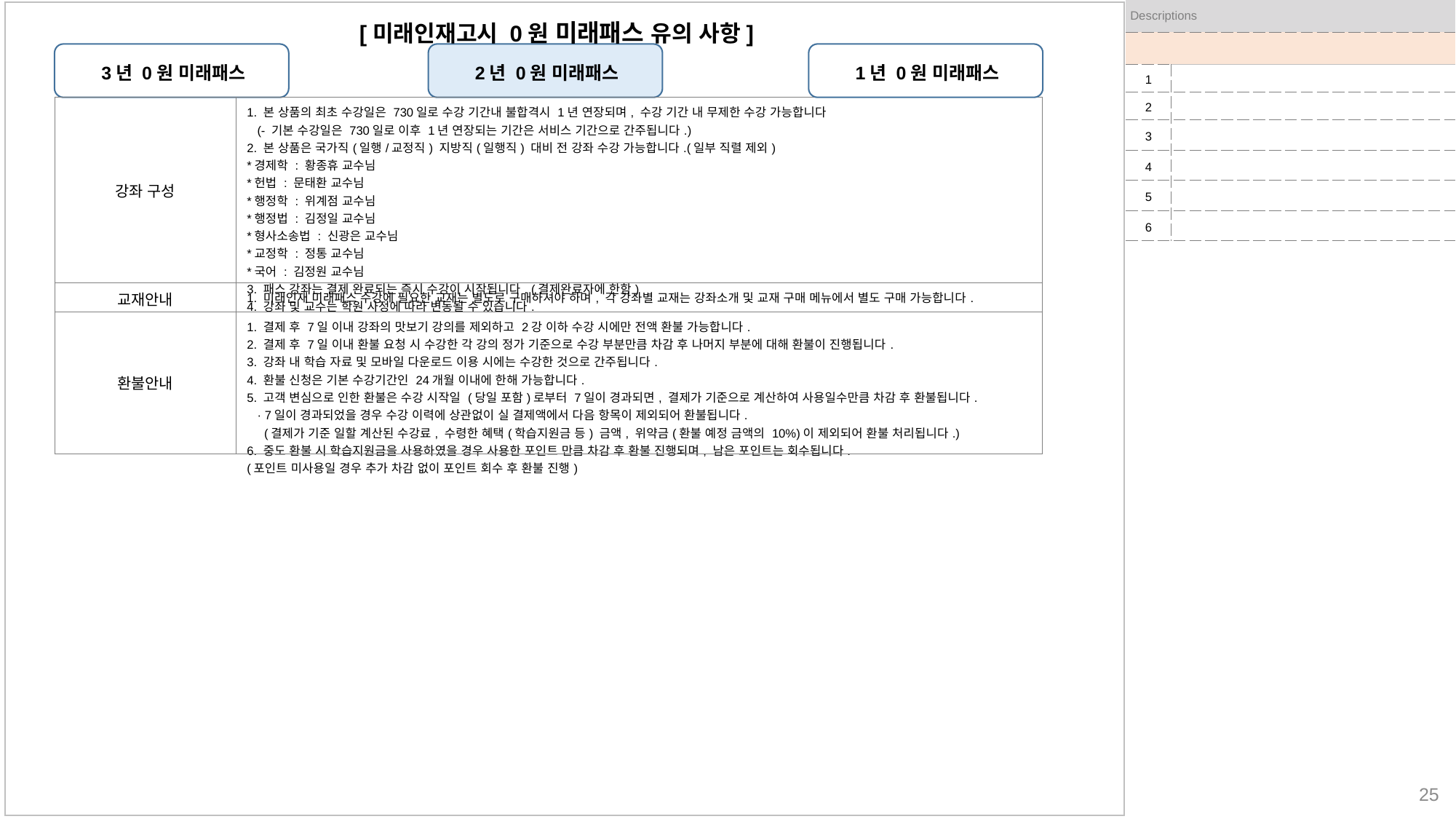

| Descriptions |  |
| --- | --- |
|  |  |
| 1 |  |
| 2 |  |
| 3 |  |
| 4 |  |
| 5 |  |
| 6 |  |
[미래인재고시 0원 미래패스 유의 사항]

3년 0원 미래패스
2년 0원 미래패스
1년 0원 미래패스
| 강좌 구성 | 1. 본 상품의 최초 수강일은 730일로 수강 기간내 불합격시 1년 연장되며, 수강 기간 내 무제한 수강 가능합니다 (- 기본 수강일은 730일로 이후 1년 연장되는 기간은 서비스 기간으로 간주됩니다.) 2. 본 상품은 국가직(일행/교정직) 지방직(일행직) 대비 전 강좌 수강 가능합니다.(일부 직렬 제외) \*경제학 : 황종휴 교수님 \*헌법 : 문태환 교수님 \*행정학 : 위계점 교수님 \*행정법 : 김정일 교수님 \*형사소송법 : 신광은 교수님 \*교정학 : 정통 교수님 \*국어 : 김정원 교수님 3. 패스 강좌는 결제 완료되는 즉시 수강이 시작됩니다. (결제완료자에 한함) 4. 강좌 및 교수는 학원 사정에 따라 변동될 수 있습니다. |
| --- | --- |
| 교재안내 | 1. 미래인재 미래패스 수강에 필요한 교재는 별도로 구매하셔야 하며, 각 강좌별 교재는 강좌소개 및 교재 구매 메뉴에서 별도 구매 가능합니다. |
| 환불안내 | 1. 결제 후 7일 이내 강좌의 맛보기 강의를 제외하고 2강 이하 수강 시에만 전액 환불 가능합니다. 2. 결제 후 7일 이내 환불 요청 시 수강한 각 강의 정가 기준으로 수강 부분만큼 차감 후 나머지 부분에 대해 환불이 진행됩니다. 3. 강좌 내 학습 자료 및 모바일 다운로드 이용 시에는 수강한 것으로 간주됩니다. 4. 환불 신청은 기본 수강기간인 24개월 이내에 한해 가능합니다. 5. 고객 변심으로 인한 환불은 수강 시작일 (당일 포함)로부터 7일이 경과되면, 결제가 기준으로 계산하여 사용일수만큼 차감 후 환불됩니다. · 7일이 경과되었을 경우 수강 이력에 상관없이 실 결제액에서 다음 항목이 제외되어 환불됩니다. (결제가 기준 일할 계산된 수강료, 수령한 혜택(학습지원금 등) 금액, 위약금(환불 예정 금액의 10%)이 제외되어 환불 처리됩니다.) 6. 중도 환불 시 학습지원금을 사용하였을 경우 사용한 포인트 만큼 차감 후 환불 진행되며, 남은 포인트는 회수됩니다. (포인트 미사용일 경우 추가 차감 없이 포인트 회수 후 환불 진행) |
25